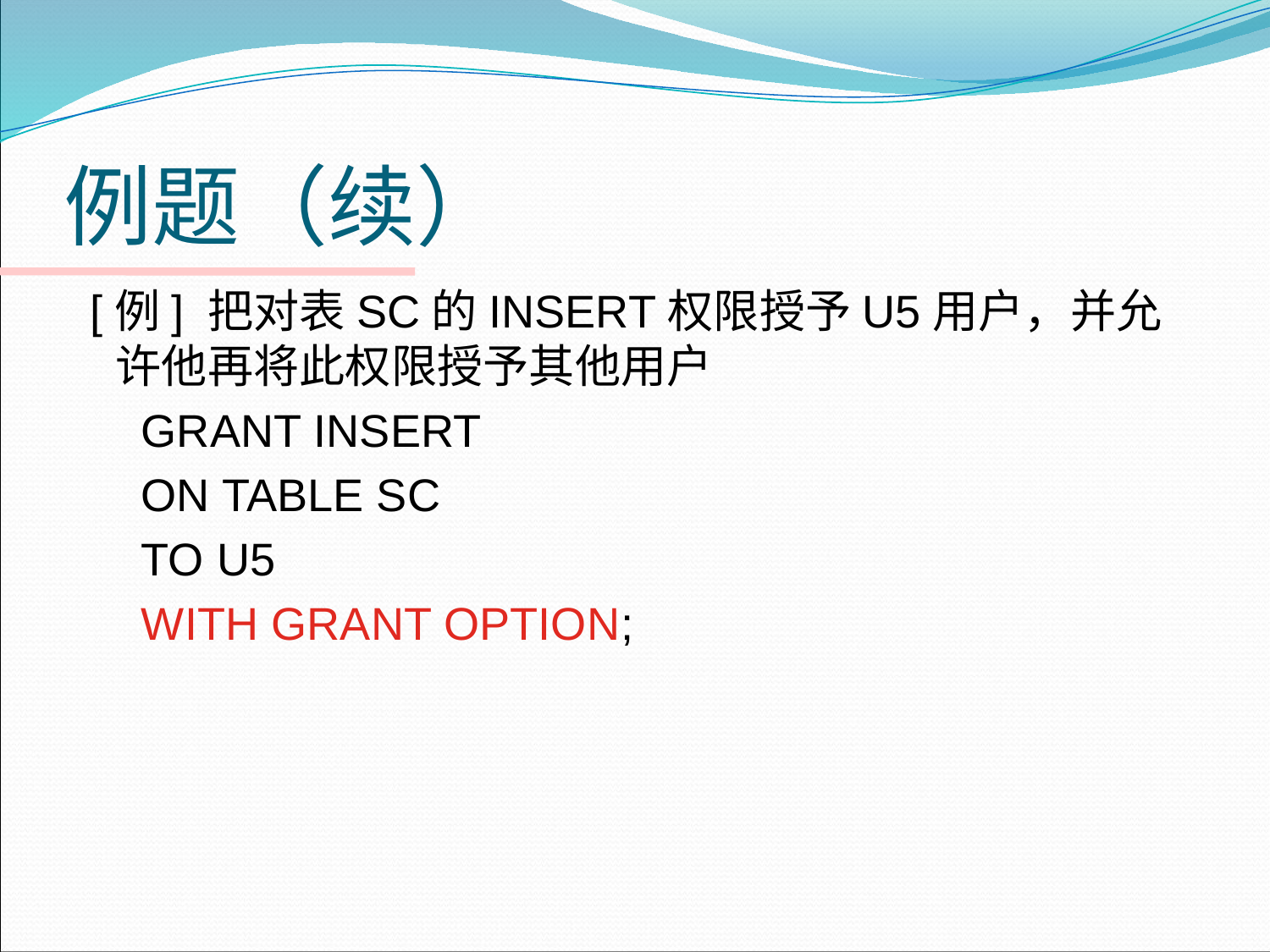

# 例题（续）
 [例] 把对表SC的INSERT权限授予U5用户，并允许他再将此权限授予其他用户
     GRANT INSERT
     ON TABLE SC
     TO U5
     WITH GRANT OPTION;

466